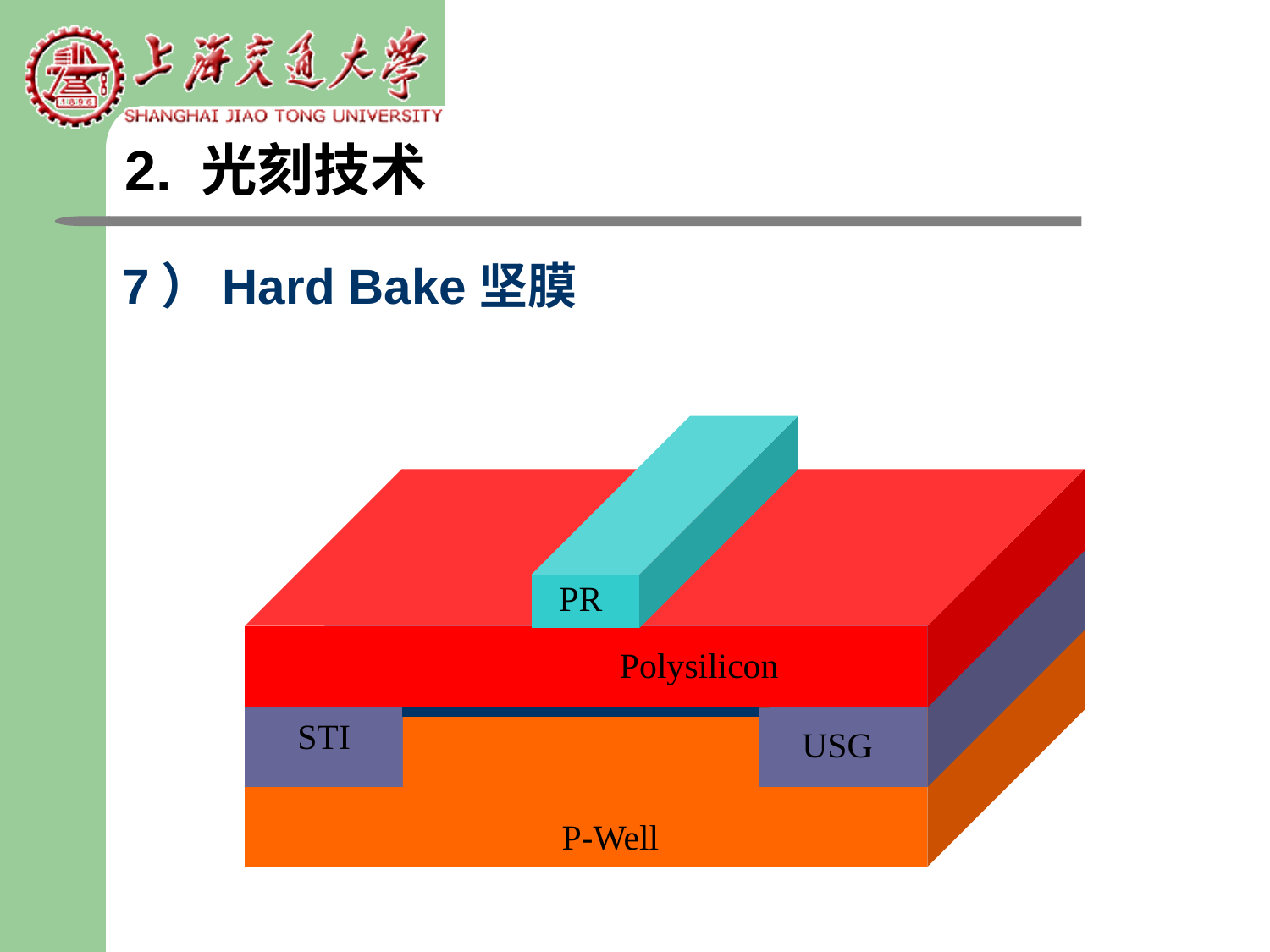

2. 光刻技术
7）Hard Bake坚膜

PR

Polysilicon
STI

USG
P-Well